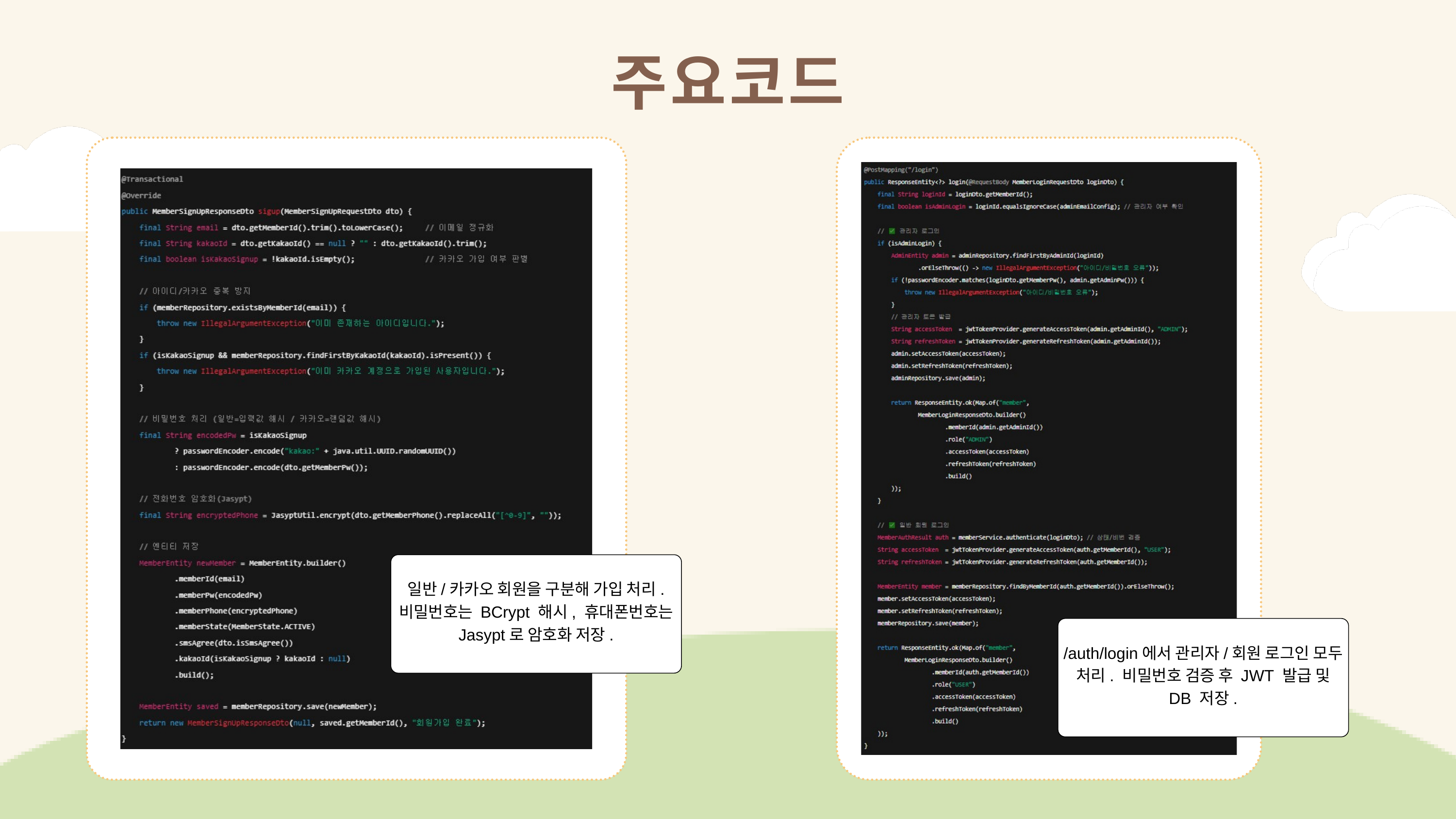

주요코드

일반/카카오 회원을 구분해 가입 처리. 비밀번호는 BCrypt 해시, 휴대폰번호는 Jasypt로 암호화 저장.

/auth/login에서 관리자/회원 로그인 모두 처리. 비밀번호 검증 후 JWT 발급 및 DB 저장.